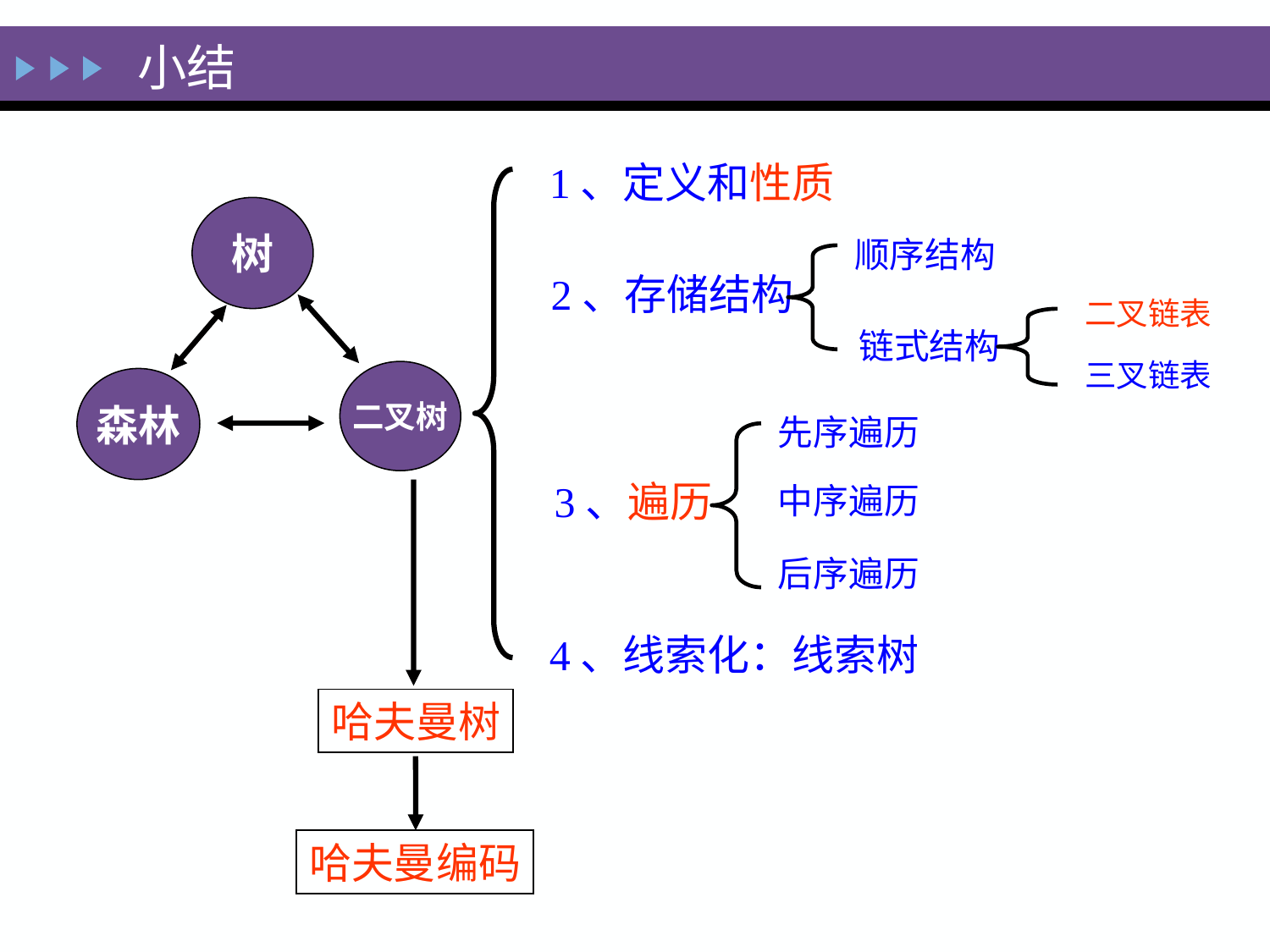

小结
1、定义和性质

树

二叉树
森林

顺序结构

链式结构
2、存储结构
二叉链表

三叉链表
先序遍历

中序遍历
后序遍历
3、遍历

哈夫曼树
4、线索化：线索树

哈夫曼编码